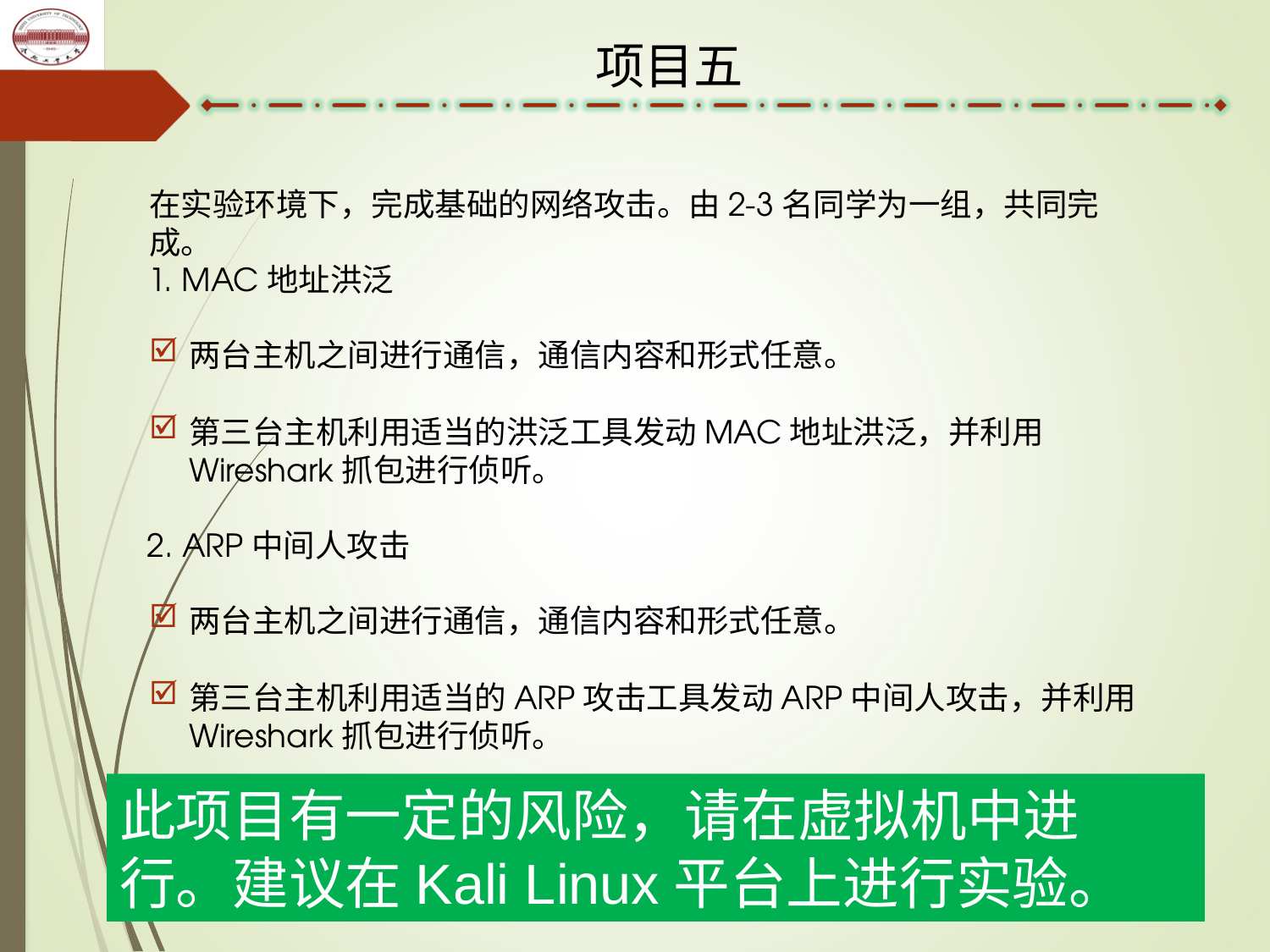

项目五
在实验环境下，完成基础的网络攻击。由2-3名同学为一组，共同完成。
1. MAC地址洪泛
两台主机之间进行通信，通信内容和形式任意。
第三台主机利用适当的洪泛工具发动MAC地址洪泛，并利用Wireshark抓包进行侦听。
2. ARP中间人攻击
两台主机之间进行通信，通信内容和形式任意。
第三台主机利用适当的ARP攻击工具发动ARP中间人攻击，并利用Wireshark抓包进行侦听。
此项目有一定的风险，请在虚拟机中进行。建议在Kali Linux平台上进行实验。